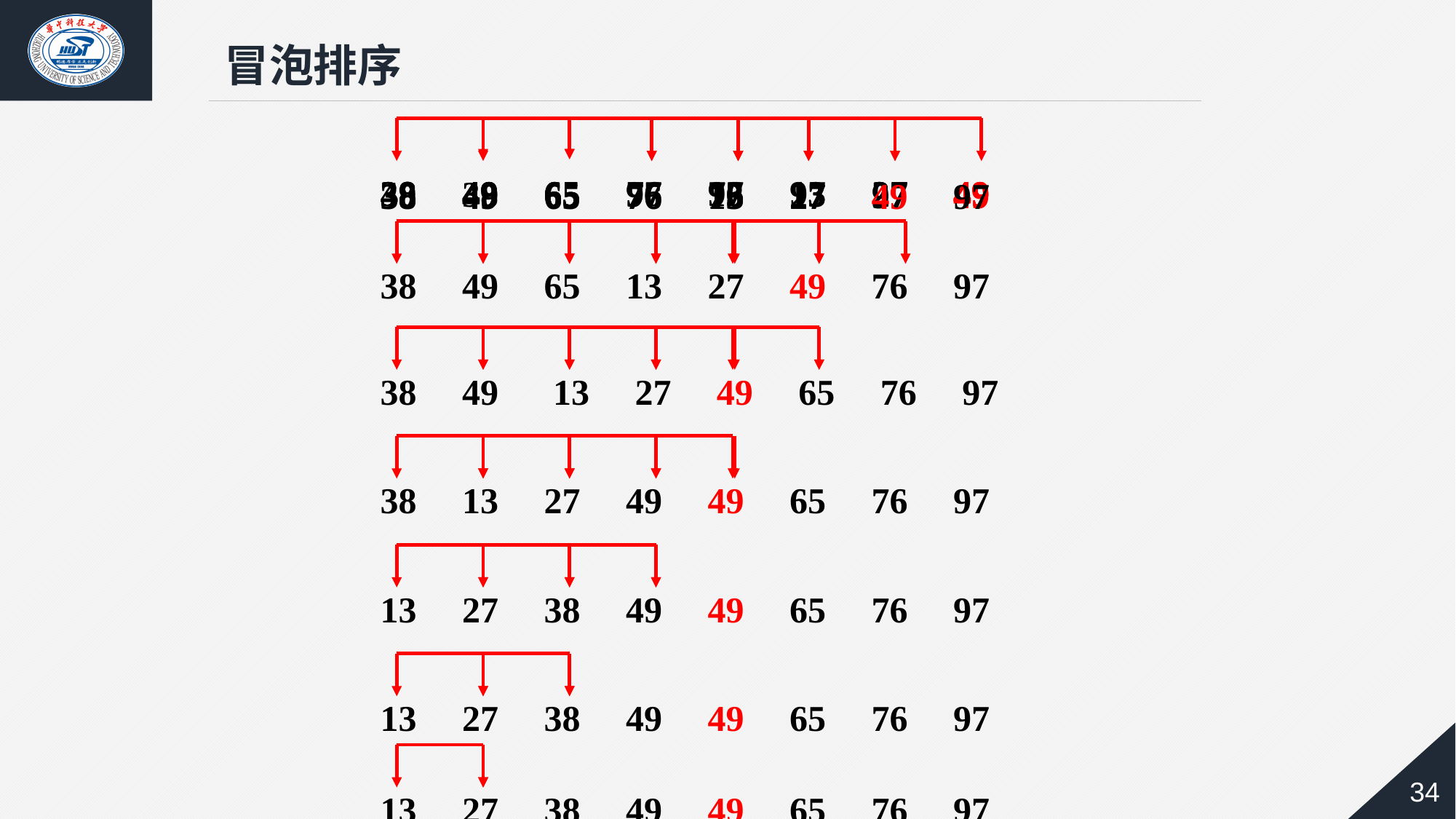

冒泡排序
38     49     65     76     13     97     27     49
38     49     65     76     97     13     27     49
38     49     65     97     76     13     27     49
49     38     65     97     76     13     27     49
38     49     65     76     13     27     97     49
38     49     65     76     13     27     49     97
38     49     65     13     27     49     76     97
38     49      13     27     49     65     76     97
38     13     27     49     49     65     76     97
13     27     38     49     49     65     76     97
13     27     38     49     49     65     76     97
13     27     38     49     49     65     76     97